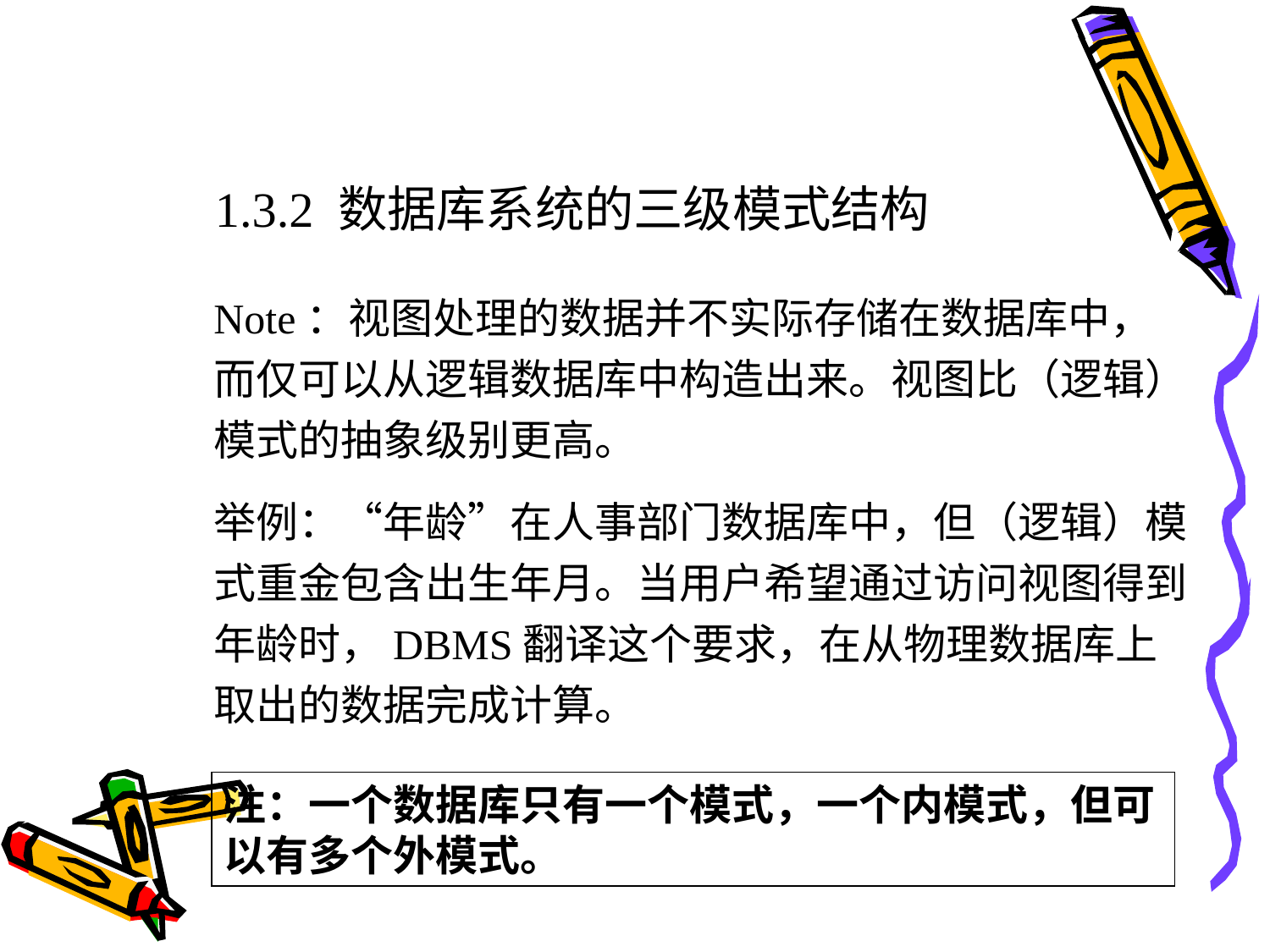

# 1.3.2 数据库系统的三级模式结构
Note：视图处理的数据并不实际存储在数据库中，而仅可以从逻辑数据库中构造出来。视图比（逻辑）模式的抽象级别更高。
举例：“年龄”在人事部门数据库中，但（逻辑）模式重金包含出生年月。当用户希望通过访问视图得到年龄时，DBMS翻译这个要求，在从物理数据库上取出的数据完成计算。
注：一个数据库只有一个模式，一个内模式，但可以有多个外模式。